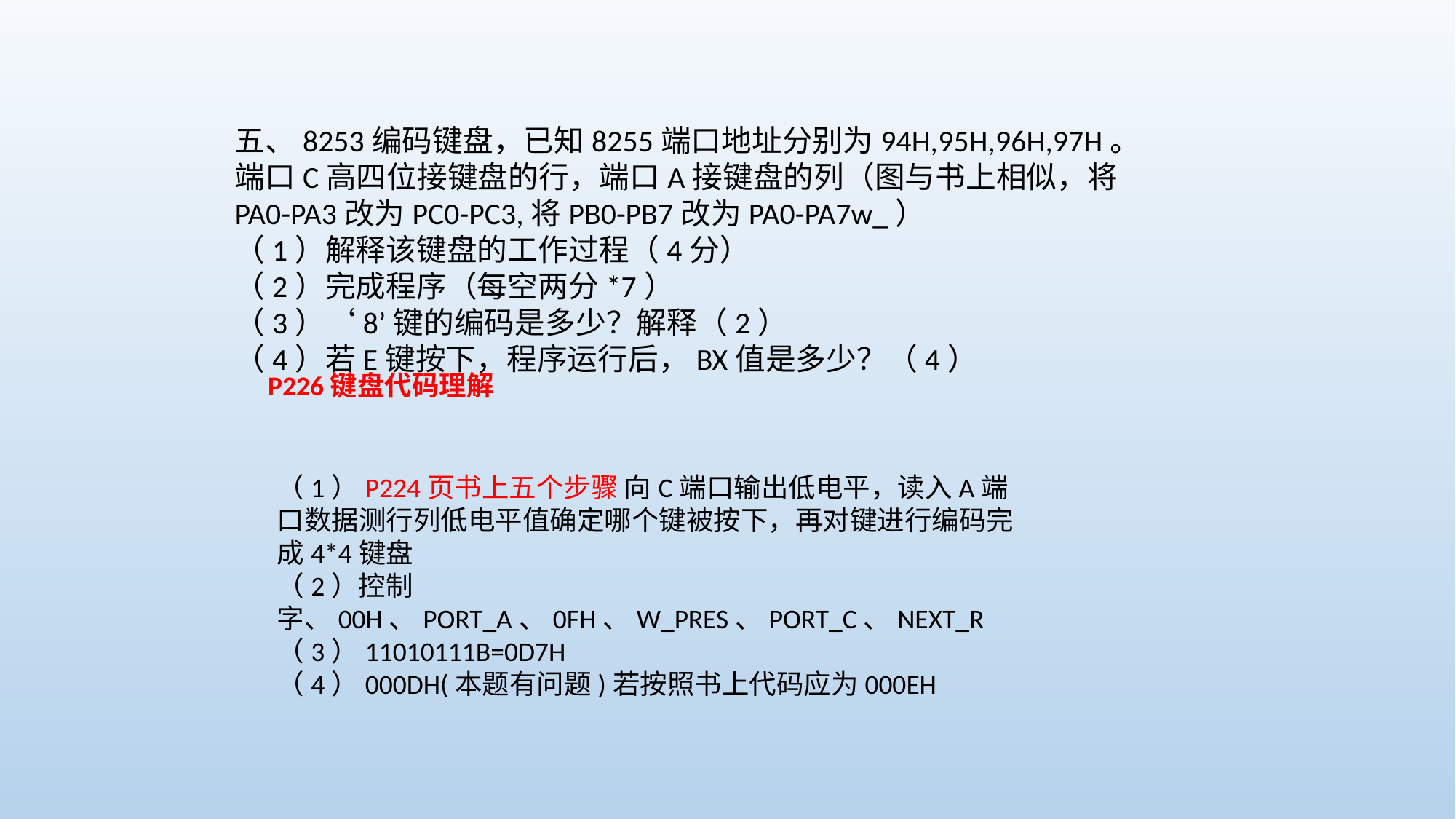

五、8253编码键盘，已知8255端口地址分别为94H,95H,96H,97H。端口C高四位接键盘的行，端口A接键盘的列（图与书上相似，将PA0-PA3改为PC0-PC3,将PB0-PB7改为PA0-PA7w_）
（1）解释该键盘的工作过程（4分）
（2）完成程序（每空两分*7）
（3）‘8’键的编码是多少？解释（2）
（4）若E键按下，程序运行后，BX值是多少？（4）
P226键盘代码理解
（1）P224页书上五个步骤 向C端口输出低电平，读入A端口数据测行列低电平值确定哪个键被按下，再对键进行编码完成4*4键盘
（2）控制字、00H、PORT_A、0FH、W_PRES、PORT_C、NEXT_R
（3）11010111B=0D7H
（4）000DH(本题有问题)若按照书上代码应为000EH